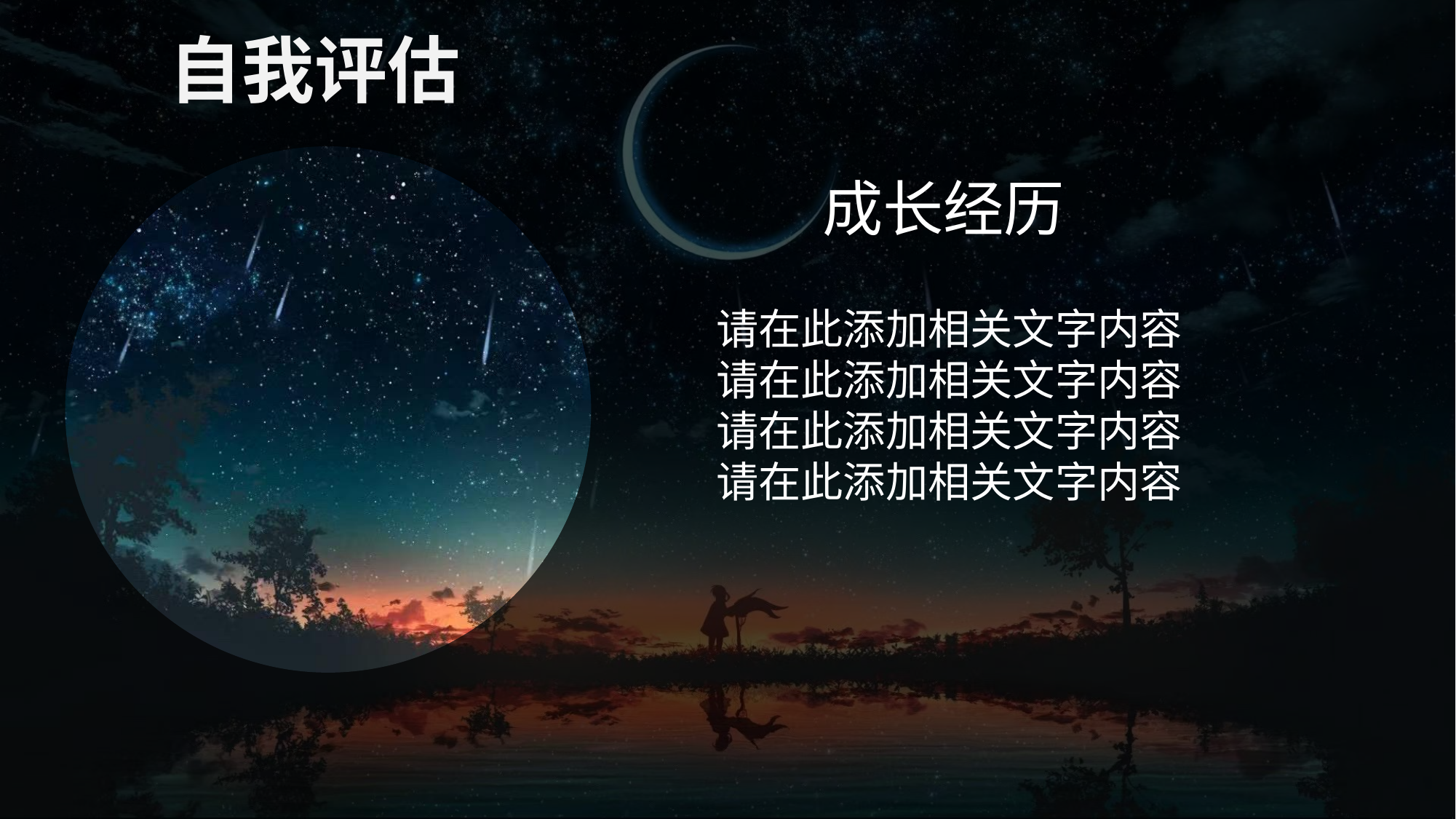

自我评估

成长经历

请在此添加相关文字内容
请在此添加相关文字内容
请在此添加相关文字内容
请在此添加相关文字内容